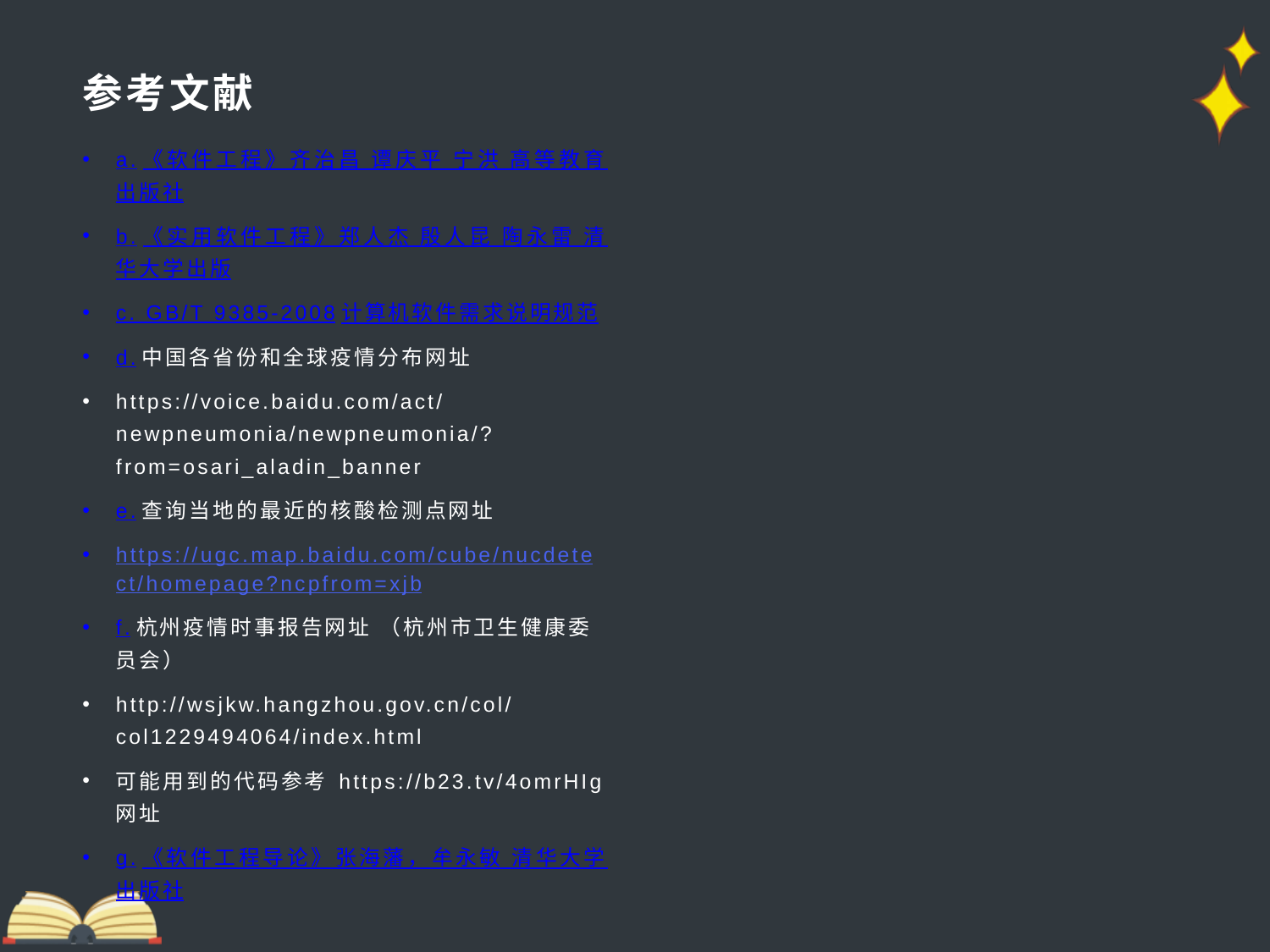

# 参考文献
a.《软件工程》齐治昌 谭庆平 宁洪 高等教育出版社
b.《实用软件工程》郑人杰 殷人昆 陶永雷 清华大学出版
c. GB/T 9385-2008计算机软件需求说明规范
d.中国各省份和全球疫情分布网址
https://voice.baidu.com/act/newpneumonia/newpneumonia/?from=osari_aladin_banner
e.查询当地的最近的核酸检测点网址
https://ugc.map.baidu.com/cube/nucdetect/homepage?ncpfrom=xjb
f.杭州疫情时事报告网址 （杭州市卫生健康委员会）
http://wsjkw.hangzhou.gov.cn/col/col1229494064/index.html
可能用到的代码参考 https://b23.tv/4omrHIg网址
g.《软件工程导论》张海藩，牟永敏 清华大学出版社